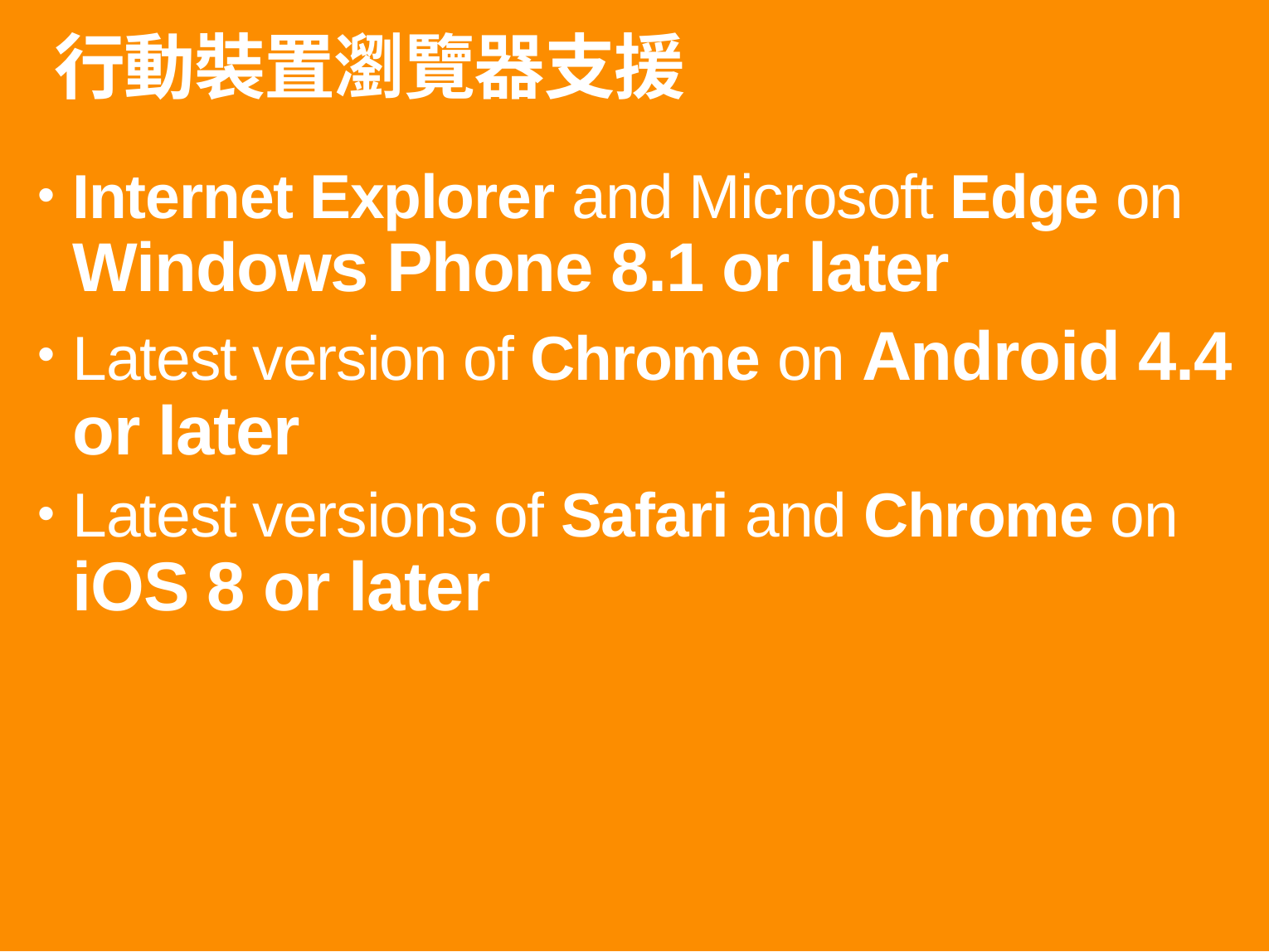

# 行動裝置瀏覽器支援
Internet Explorer and Microsoft Edge on Windows Phone 8.1 or later
Latest version of Chrome on Android 4.4 or later
Latest versions of Safari and Chrome on iOS 8 or later